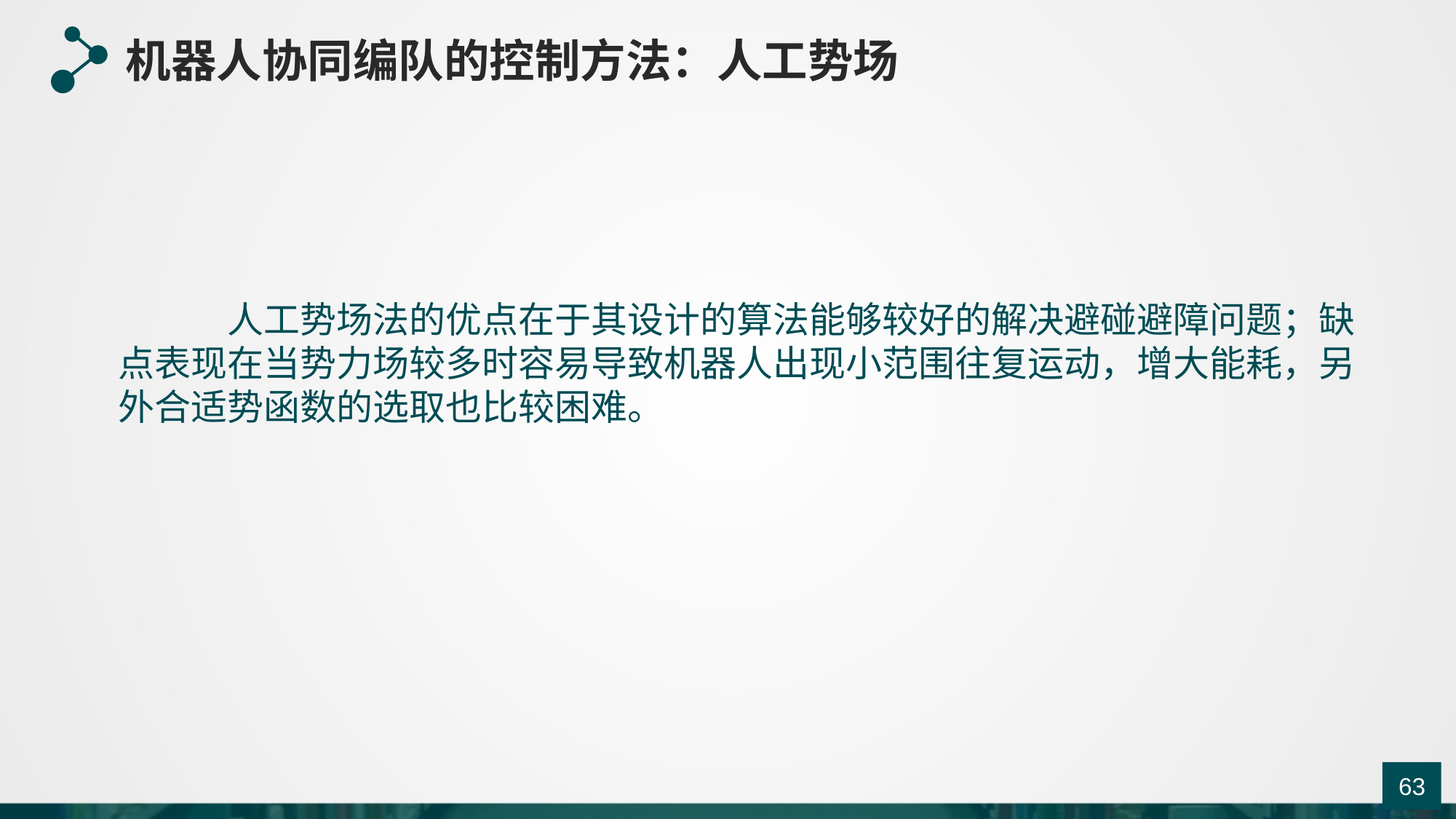

机器人协同编队的控制方法：人工势场
	人工势场法的优点在于其设计的算法能够较好的解决避碰避障问题；缺点表现在当势力场较多时容易导致机器人出现小范围往复运动，增大能耗，另外合适势函数的选取也比较困难。